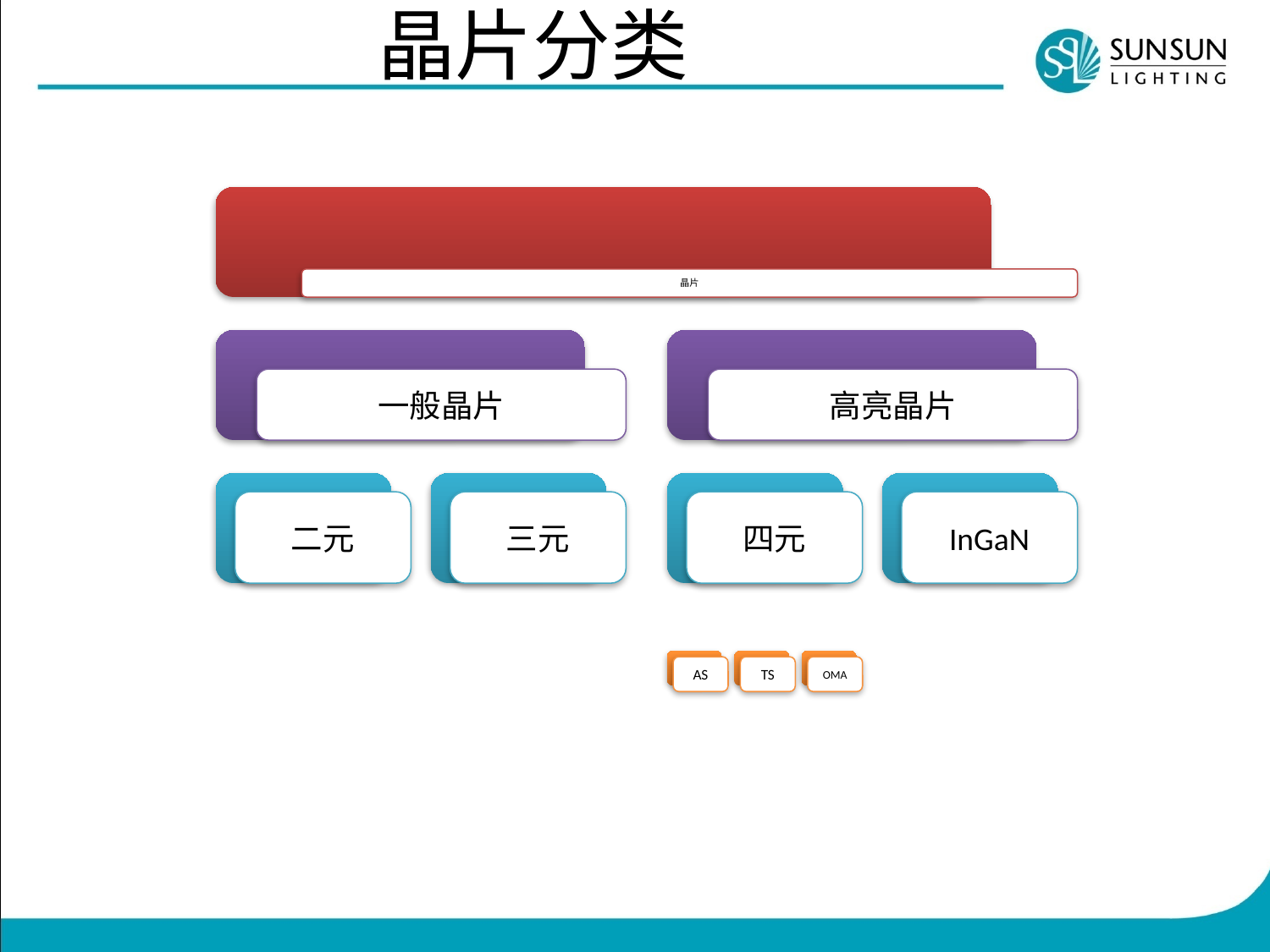

# 晶片分类
晶片
一般晶片
二元
三元
高亮晶片
四元
AS
TS
OMA
InGaN